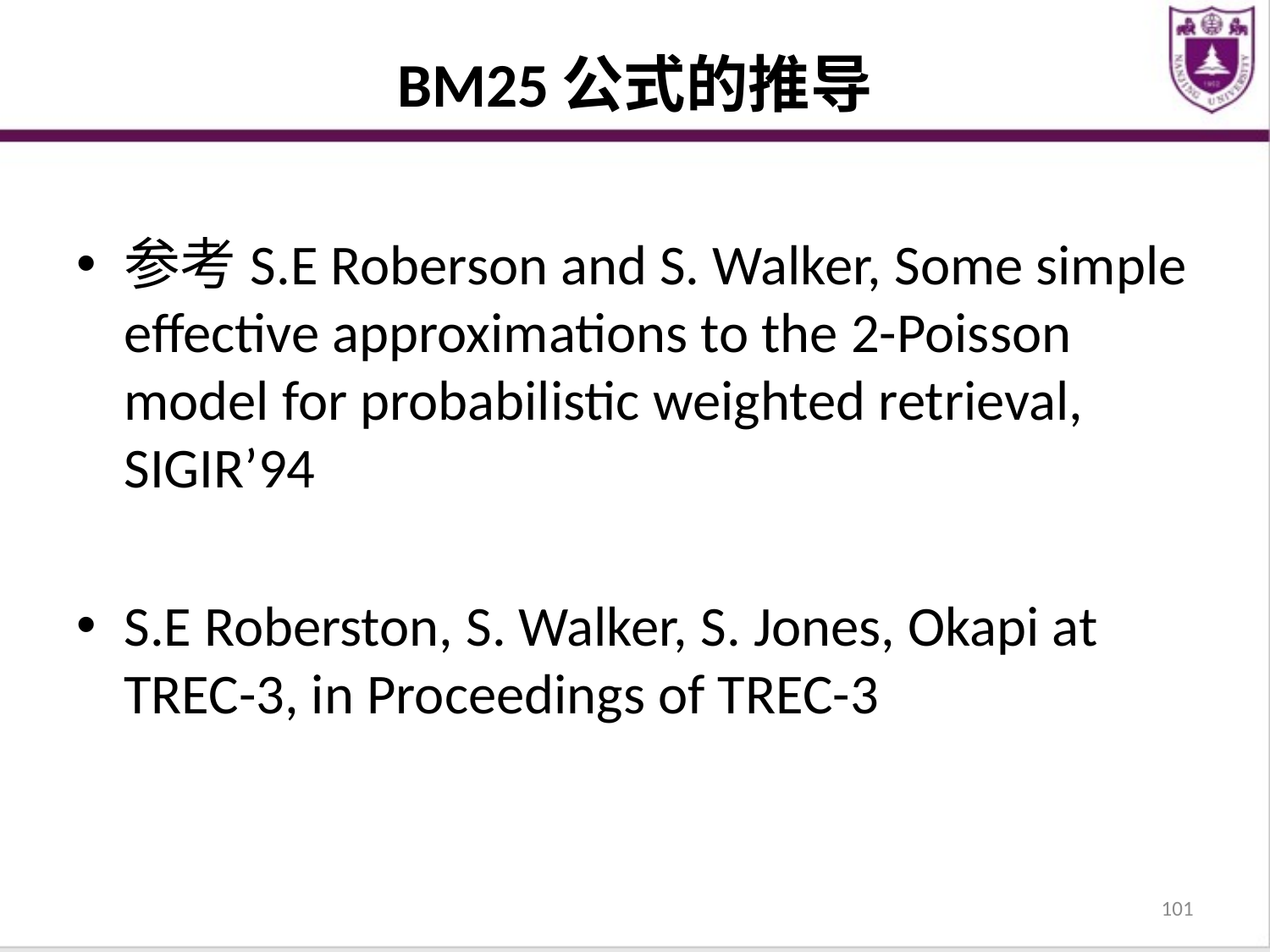

# BM25公式的推导
参考S.E Roberson and S. Walker, Some simple effective approximations to the 2-Poisson model for probabilistic weighted retrieval, SIGIR’94

S.E Roberston, S. Walker, S. Jones, Okapi at TREC-3, in Proceedings of TREC-3

101